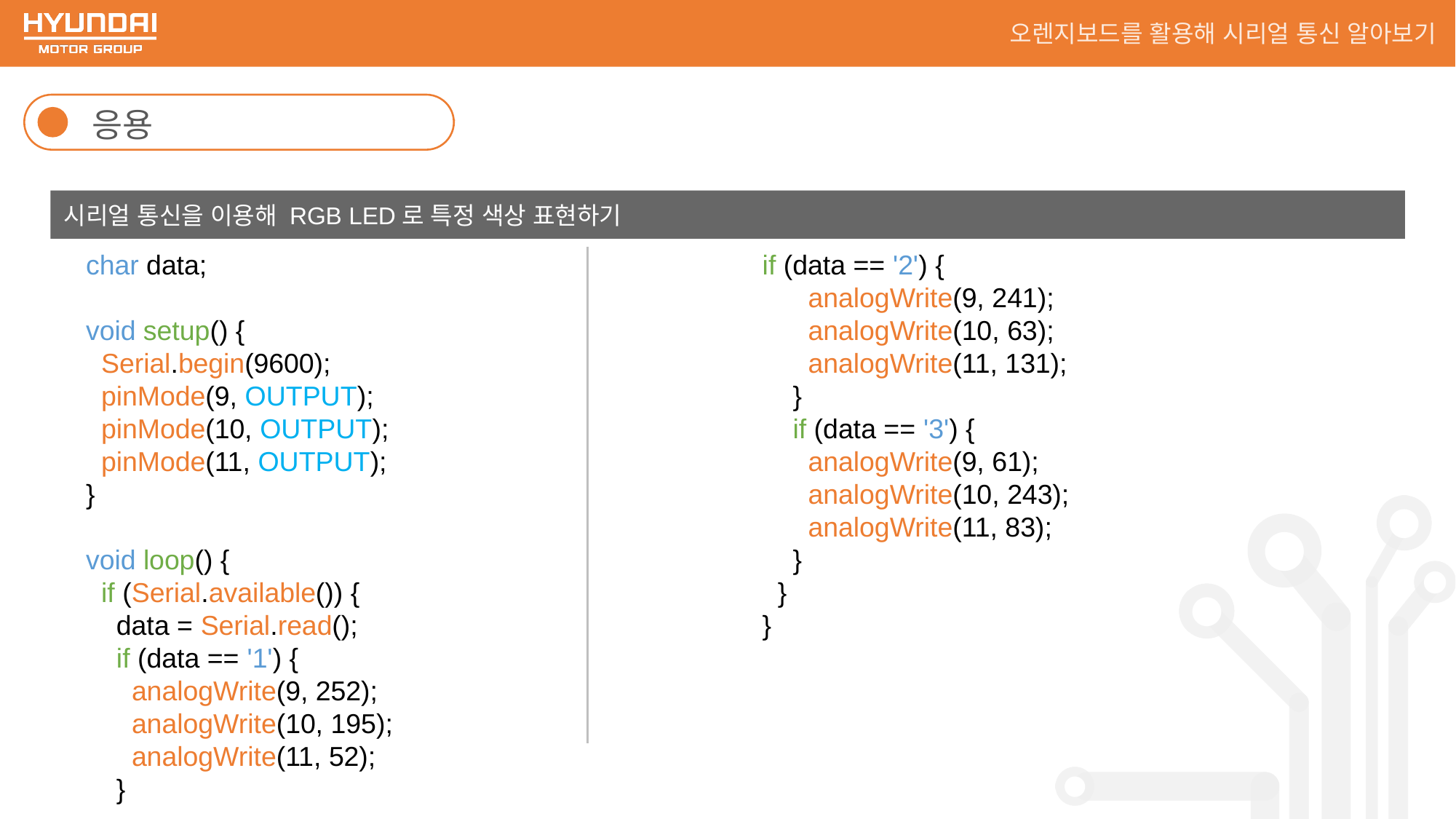

오렌지보드를 활용해 시리얼 통신 알아보기
응용

시리얼 통신을 이용해 RGB LED로 특정 색상 표현하기
char data;

void setup() {
  Serial.begin(9600);
  pinMode(9, OUTPUT);
  pinMode(10, OUTPUT);
  pinMode(11, OUTPUT);
}

void loop() {
  if (Serial.available()) {
    data = Serial.read();
    if (data == '1') {
      analogWrite(9, 252);
      analogWrite(10, 195);
      analogWrite(11, 52);
    }
if (data == '2') {
      analogWrite(9, 241);
      analogWrite(10, 63);
      analogWrite(11, 131);
    }
    if (data == '3') {
      analogWrite(9, 61);
      analogWrite(10, 243);
      analogWrite(11, 83);
    }
  }
}